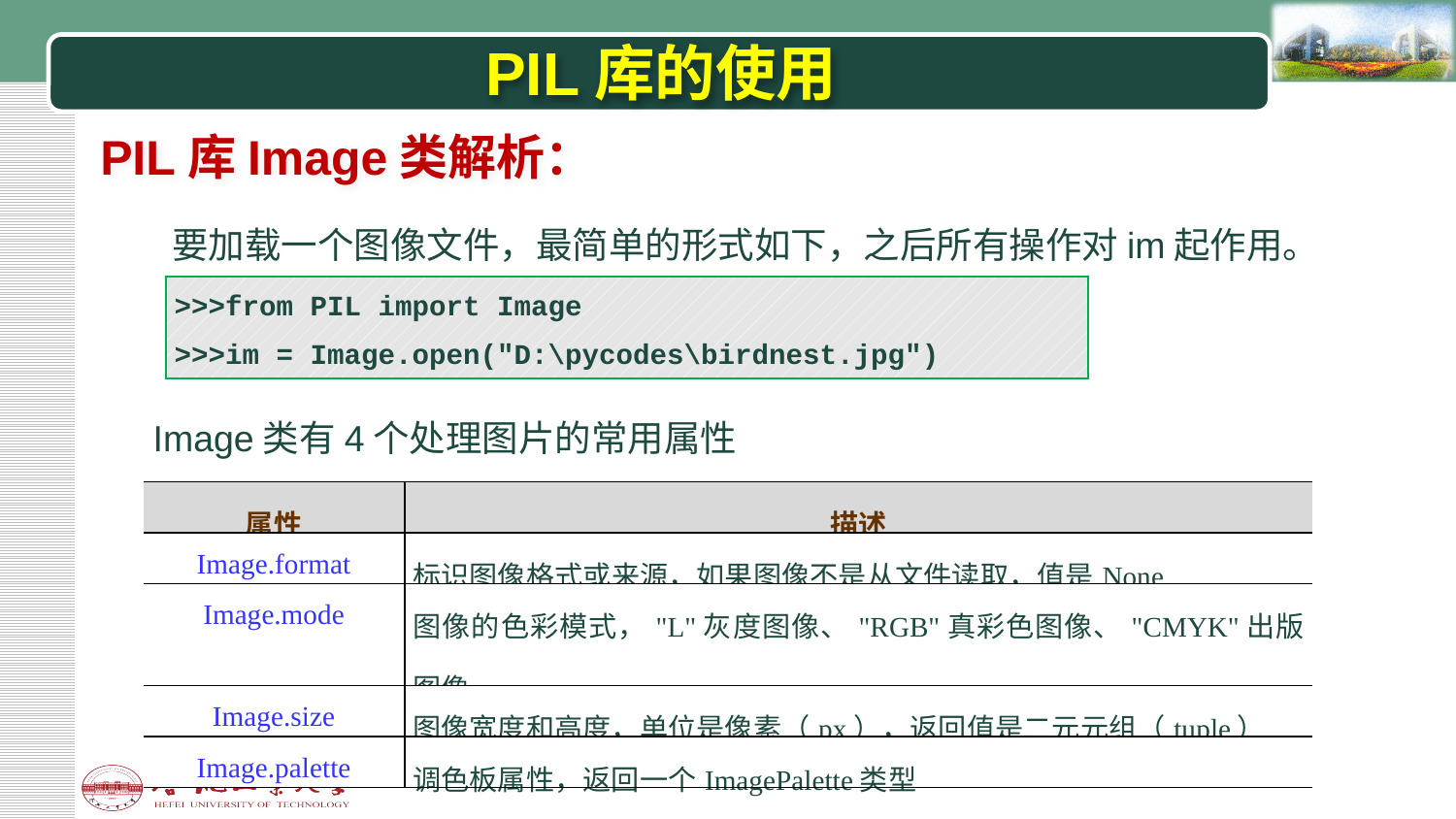

# PIL库的使用
PIL库Image类解析：
要加载一个图像文件，最简单的形式如下，之后所有操作对im起作用。
| >>>from PIL import Image >>>im = Image.open("D:\pycodes\birdnest.jpg") |
| --- |
Image类有4个处理图片的常用属性
| 属性 | 描述 |
| --- | --- |
| Image.format | 标识图像格式或来源，如果图像不是从文件读取，值是None |
| Image.mode | 图像的色彩模式，"L"灰度图像、"RGB"真彩色图像、"CMYK"出版图像 |
| Image.size | 图像宽度和高度，单位是像素（px），返回值是二元元组（tuple） |
| Image.palette | 调色板属性，返回一个ImagePalette类型 |